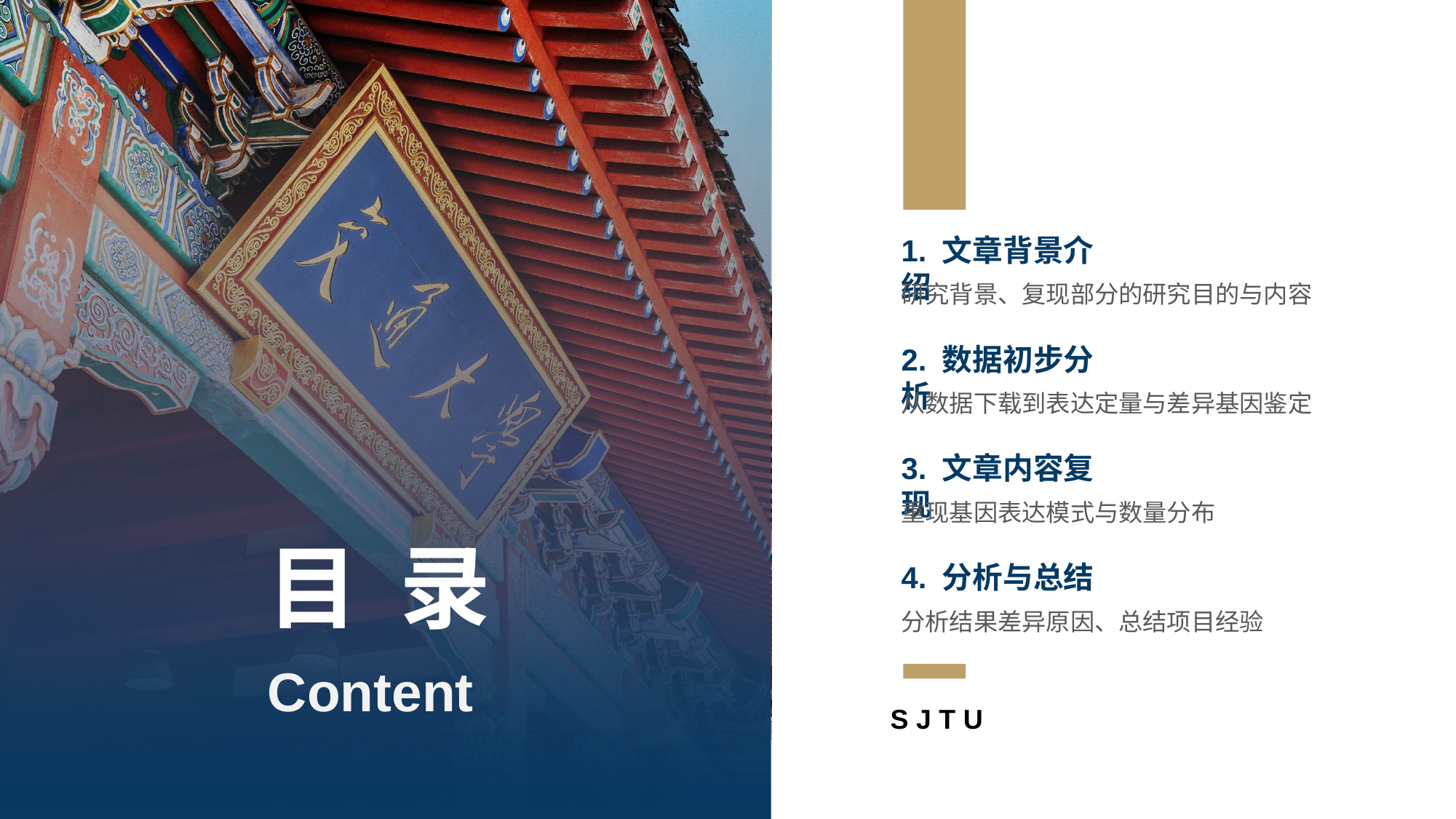

1. 文章背景介绍
研究背景、复现部分的研究目的与内容
2. 数据初步分析
从数据下载到表达定量与差异基因鉴定
3. 文章内容复现
重现基因表达模式与数量分布
4. 分析与总结
分析结果差异原因、总结项目经验